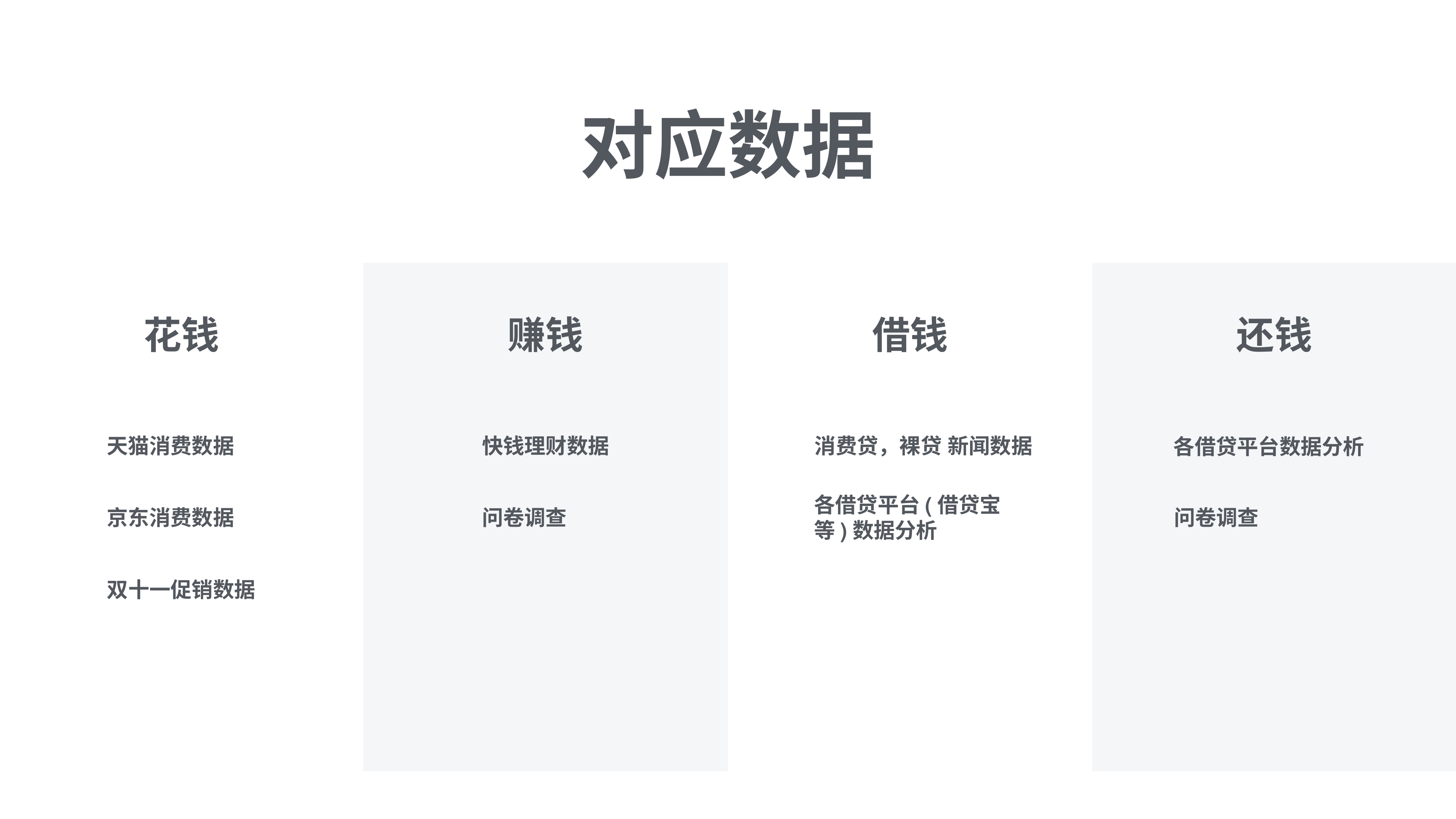

# 对应数据

花钱
赚钱
借钱
还钱
天猫消费数据
快钱理财数据
消费贷，裸贷 新闻数据
各借贷平台数据分析
各借贷平台(借贷宝等)数据分析
京东消费数据
问卷调查
问卷调查
双十一促销数据